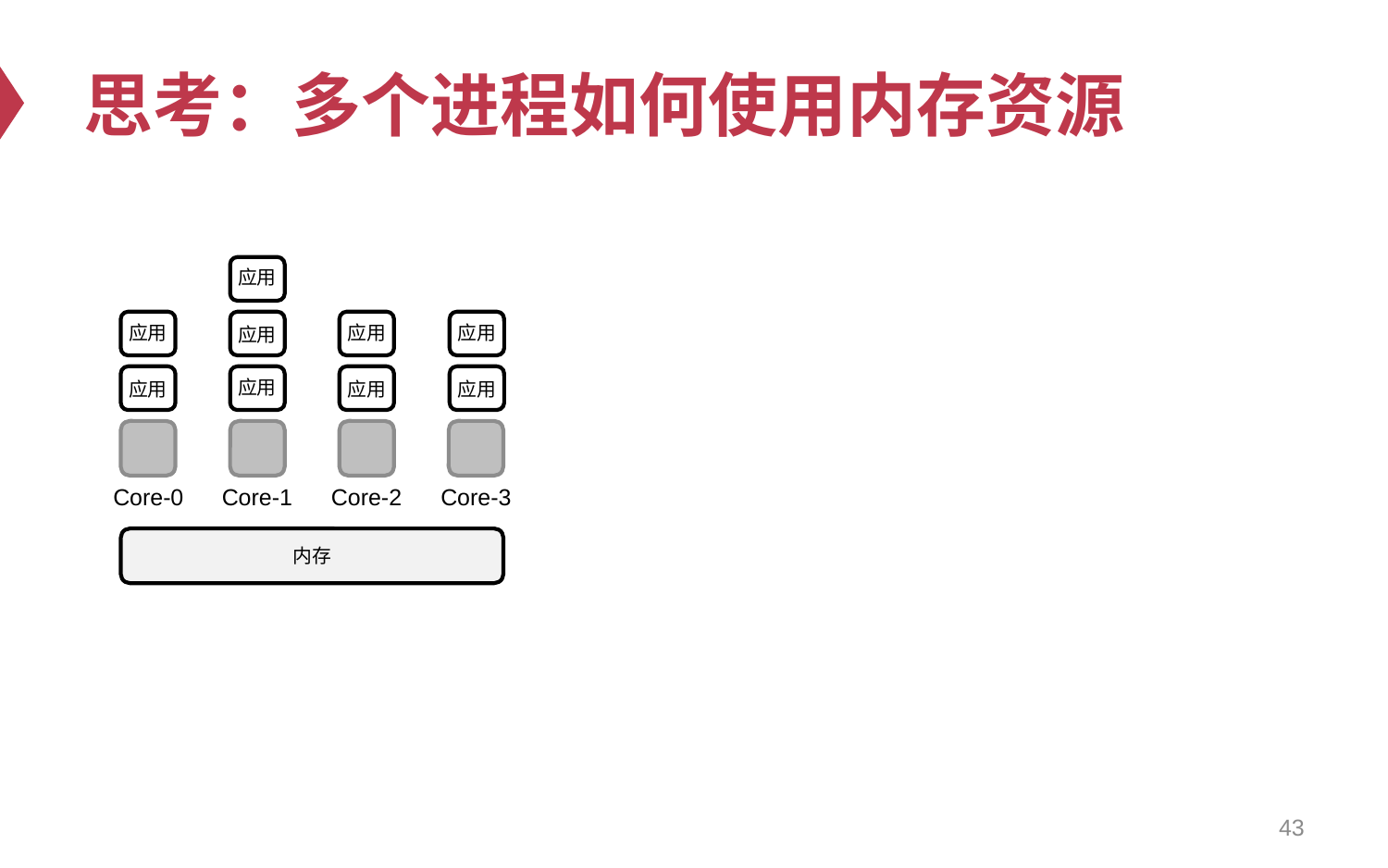

# 思考：多个进程如何使用内存资源

应用

应用
应用
应用
应用

应用
应用
应用
应用

Core-0
Core-1
Core-2
Core-3

内存
43